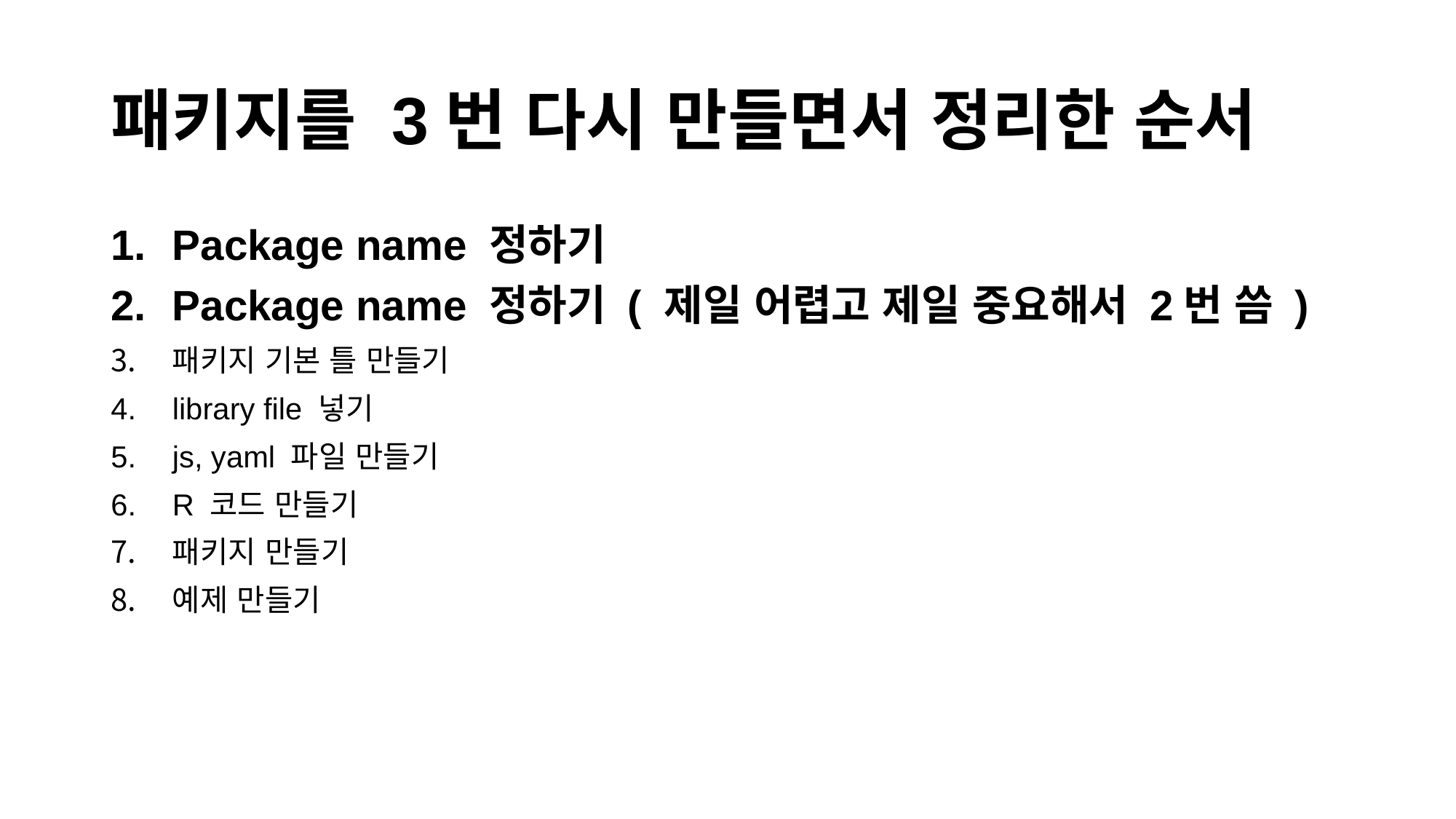

# 패키지를 3번 다시 만들면서 정리한 순서
Package name 정하기
Package name 정하기 ( 제일 어렵고 제일 중요해서 2번 씀 )
패키지 기본 틀 만들기
library file 넣기
js, yaml 파일 만들기
R 코드 만들기
패키지 만들기
예제 만들기